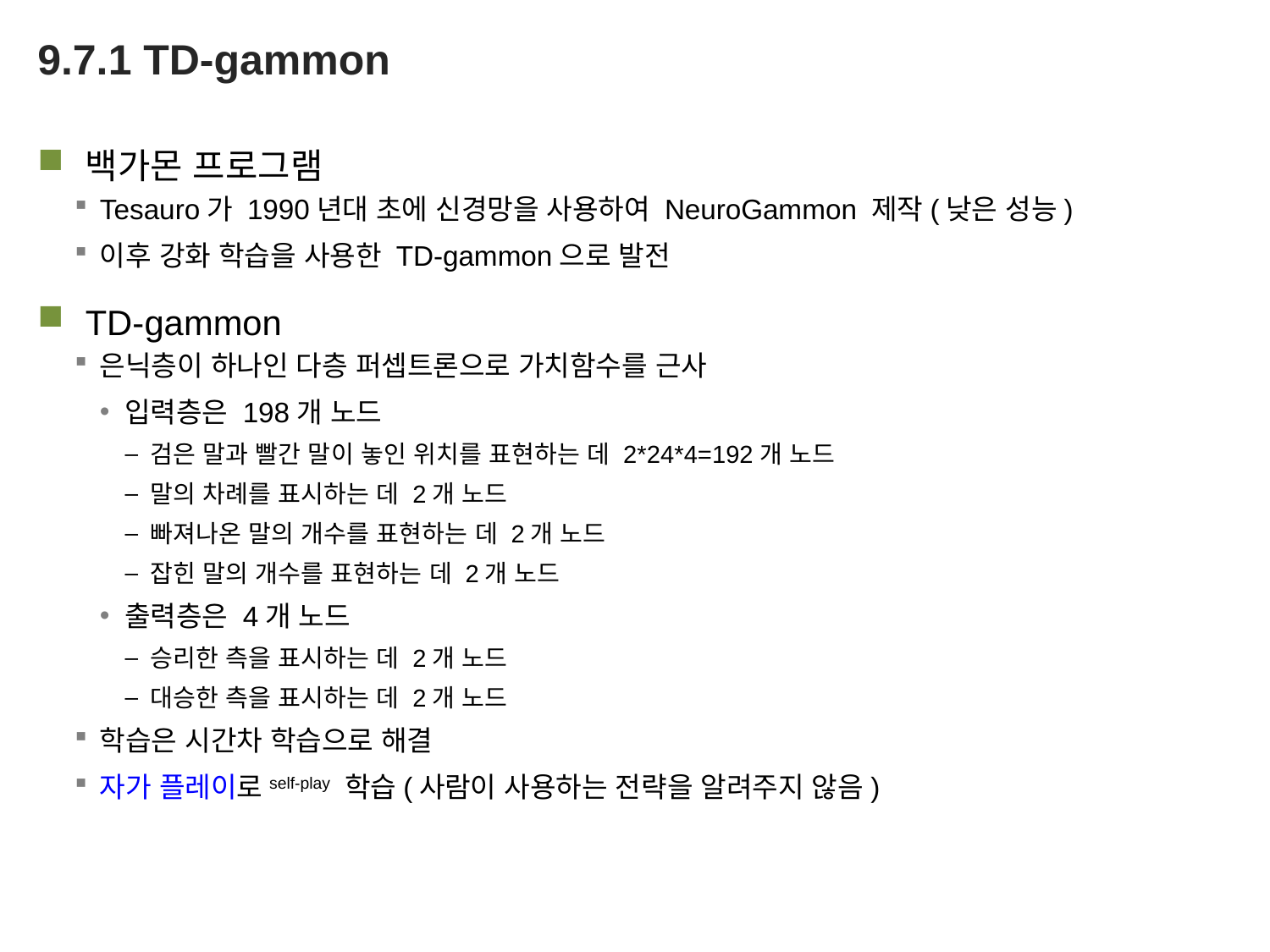

# 9.7.1 TD-gammon
백가몬 프로그램
Tesauro가 1990년대 초에 신경망을 사용하여 NeuroGammon 제작(낮은 성능)
이후 강화 학습을 사용한 TD-gammon으로 발전
TD-gammon
은닉층이 하나인 다층 퍼셉트론으로 가치함수를 근사
입력층은 198개 노드
검은 말과 빨간 말이 놓인 위치를 표현하는 데 2*24*4=192개 노드
말의 차례를 표시하는 데 2개 노드
빠져나온 말의 개수를 표현하는 데 2개 노드
잡힌 말의 개수를 표현하는 데 2개 노드
출력층은 4개 노드
승리한 측을 표시하는 데 2개 노드
대승한 측을 표시하는 데 2개 노드
학습은 시간차 학습으로 해결
자가 플레이로self-play 학습(사람이 사용하는 전략을 알려주지 않음)